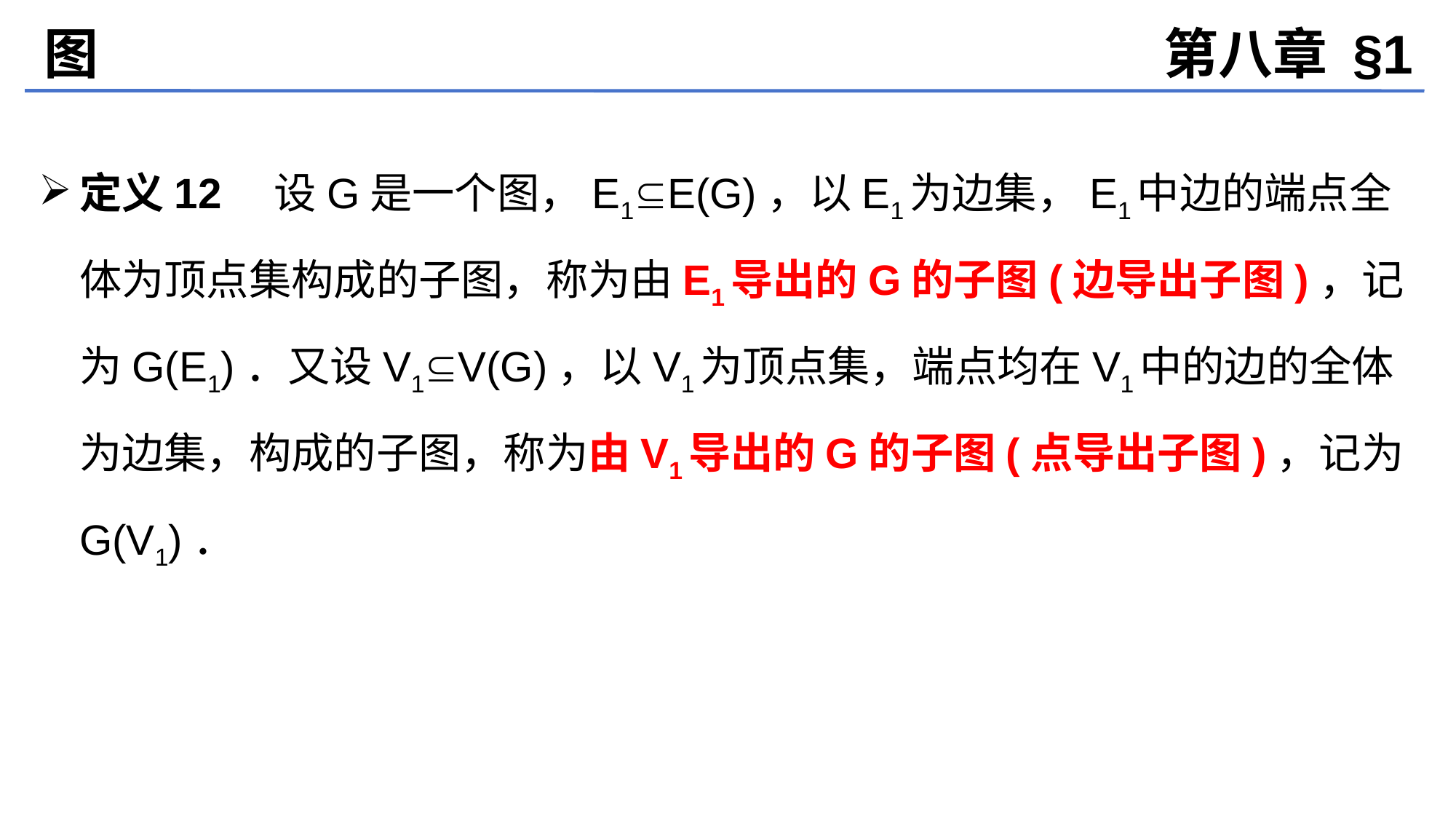

图
第八章 §1
定义12　设G是一个图，E1⊆E(G)，以E1为边集，E1中边的端点全体为顶点集构成的子图，称为由E1导出的G的子图(边导出子图)，记为G(E1)．又设V1⊆V(G)，以V1为顶点集，端点均在V1中的边的全体为边集，构成的子图，称为由V1导出的G的子图(点导出子图)，记为G(V1)．